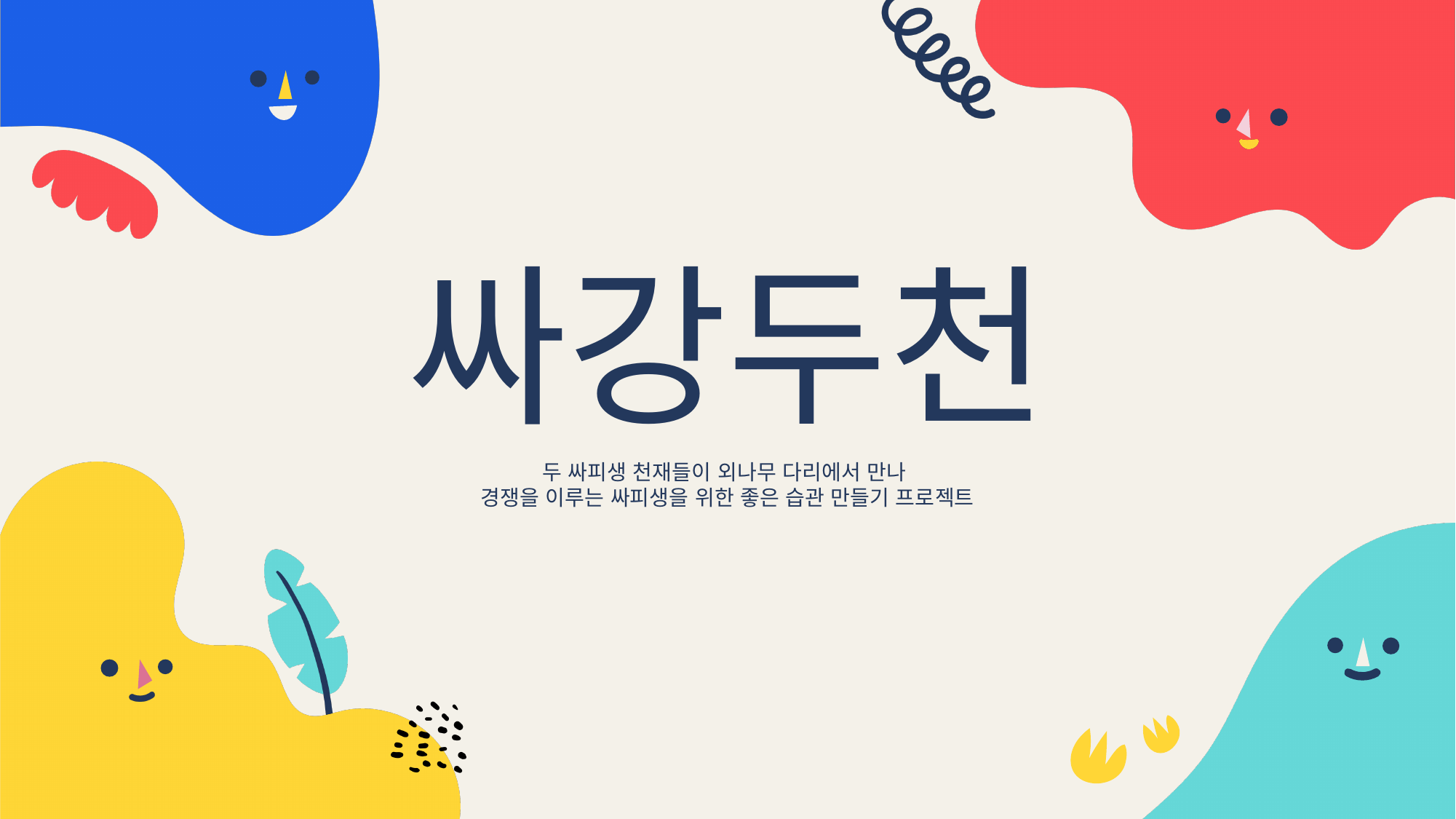

싸강두천
두 싸피생 천재들이 외나무 다리에서 만나
경쟁을 이루는 싸피생을 위한 좋은 습관 만들기 프로젝트